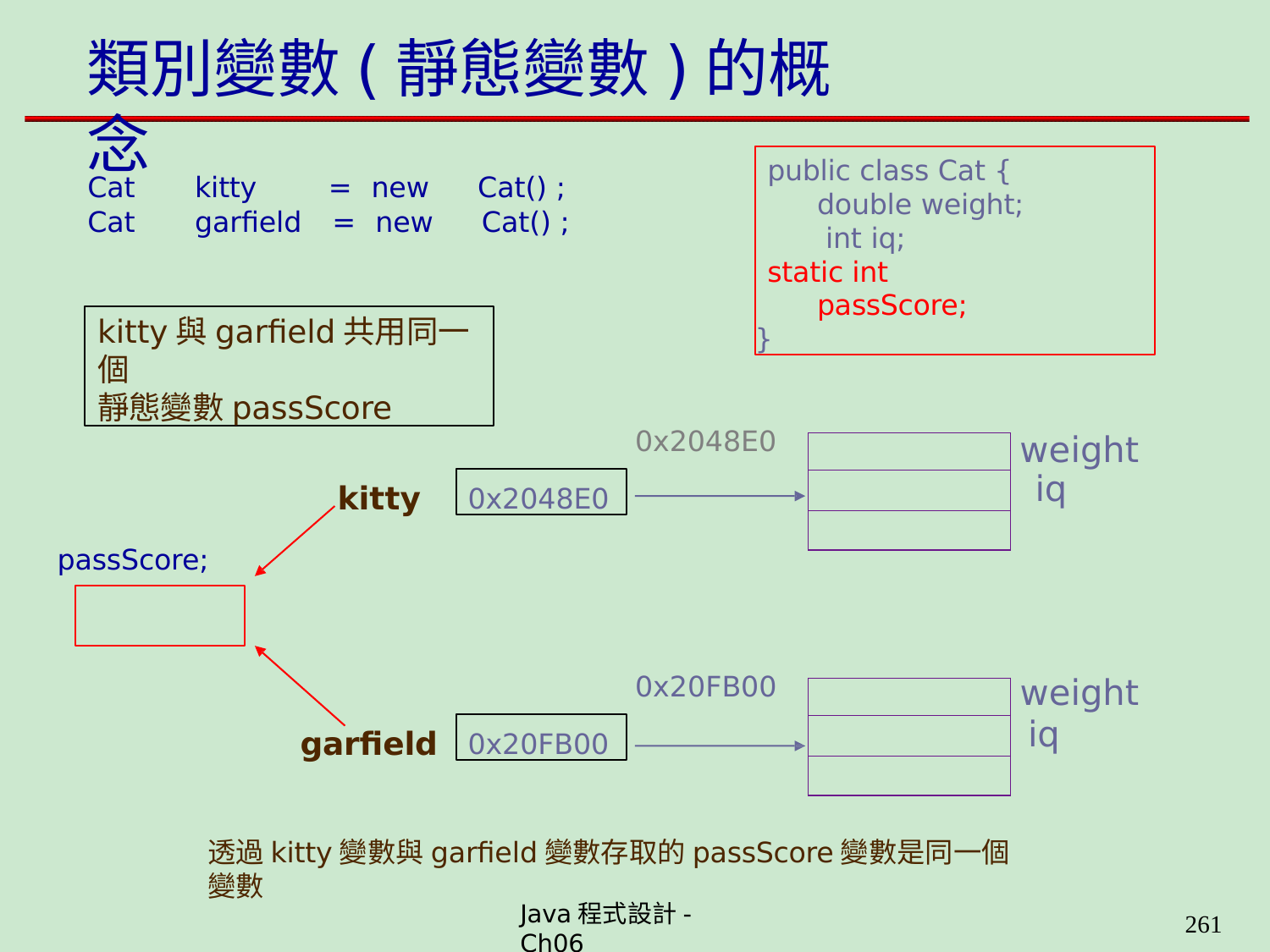

# 類別變數(靜態變數)的概念
public class Cat {  double weight;  int iq;
static int passScore;
}
| Cat | kitty | = new | Cat() ; |
| --- | --- | --- | --- |
| Cat | garfield | = new | Cat() ; |
kitty與garfield共用同一個
靜態變數passScore
0x2048E0
weight  iq
|  |
| --- |
|  |
|  |
0x2048E0
kitty

passScore;

0x20FB00
weight
iq
|  |
| --- |
|  |
|  |
0x20FB00
garfield

透過kitty變數與garfield變數存取的passScore變數是同一個變數
Java程式設計-Ch06
261